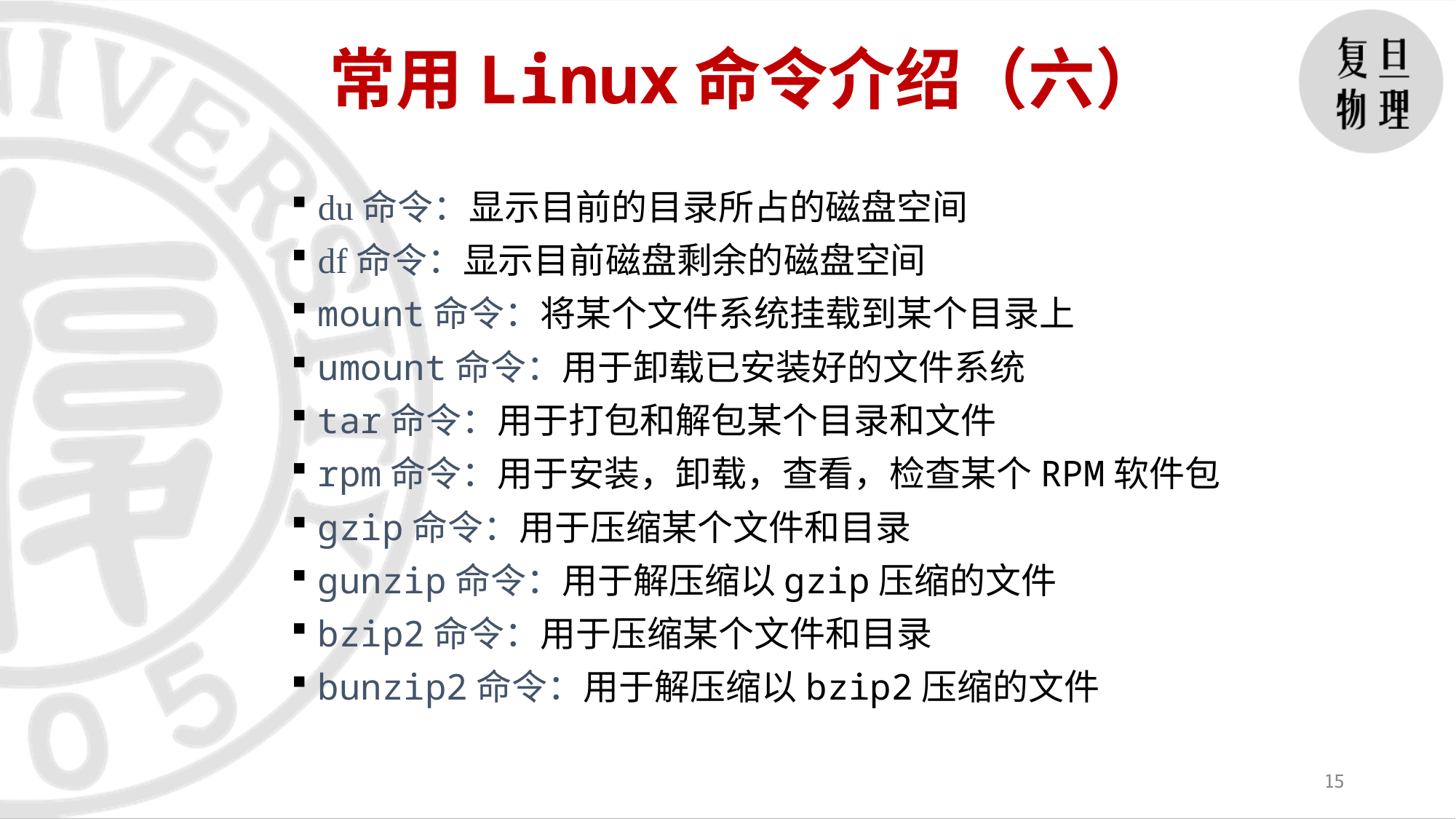

常用Linux命令介绍（六）
du命令：显示目前的目录所占的磁盘空间
df命令：显示目前磁盘剩余的磁盘空间
mount命令：将某个文件系统挂载到某个目录上
umount命令：用于卸载已安装好的文件系统
tar命令：用于打包和解包某个目录和文件
rpm命令：用于安装，卸载，查看，检查某个RPM软件包
gzip命令：用于压缩某个文件和目录
gunzip命令：用于解压缩以gzip压缩的文件
bzip2命令：用于压缩某个文件和目录
bunzip2命令：用于解压缩以bzip2压缩的文件

15